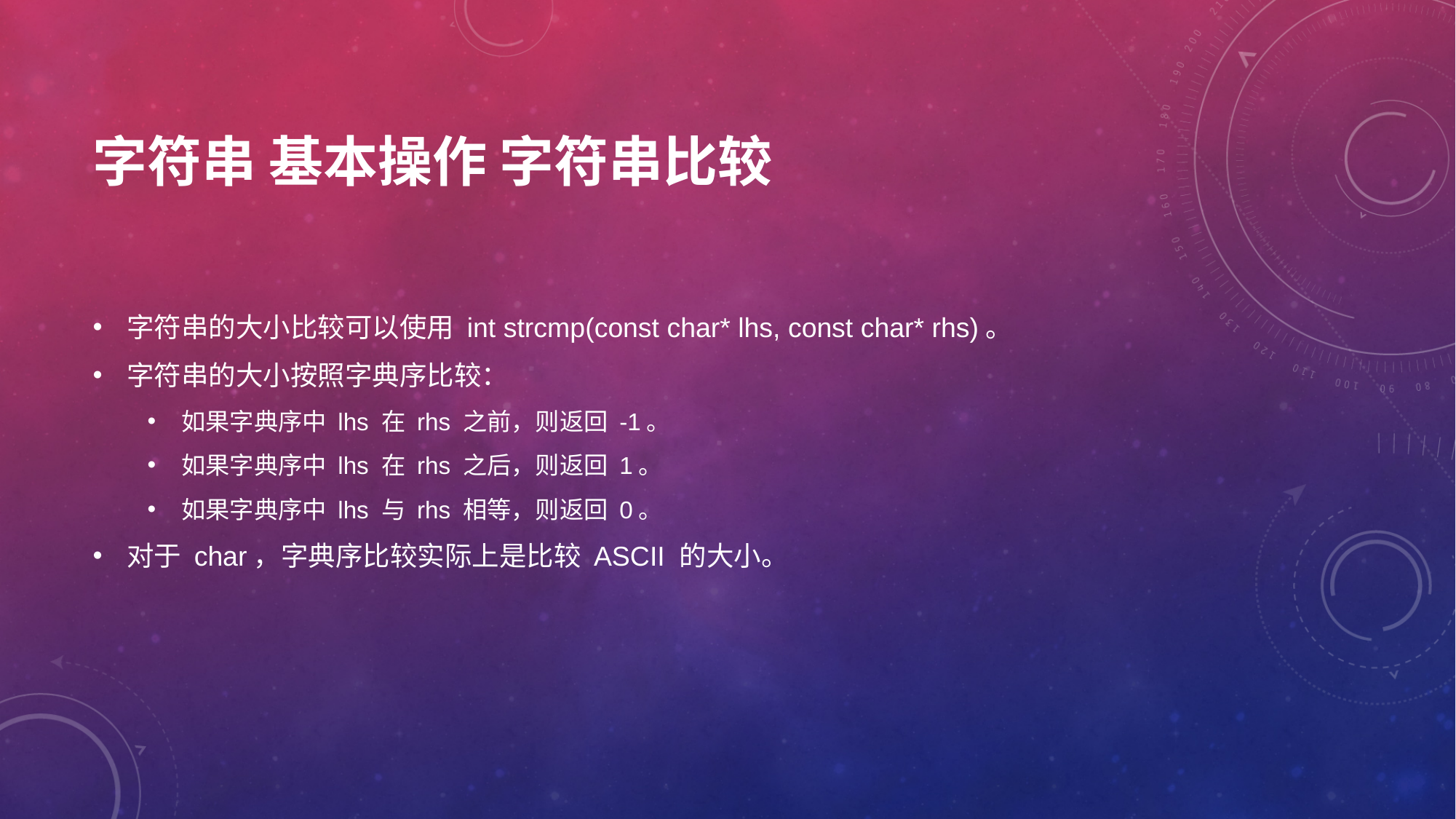

# 字符串 基本操作 字符串比较
字符串的大小比较可以使用 int strcmp(const char* lhs, const char* rhs)。
字符串的大小按照字典序比较：
如果字典序中 lhs 在 rhs 之前，则返回 -1。
如果字典序中 lhs 在 rhs 之后，则返回 1。
如果字典序中 lhs 与 rhs 相等，则返回 0。
对于 char，字典序比较实际上是比较 ASCII 的大小。